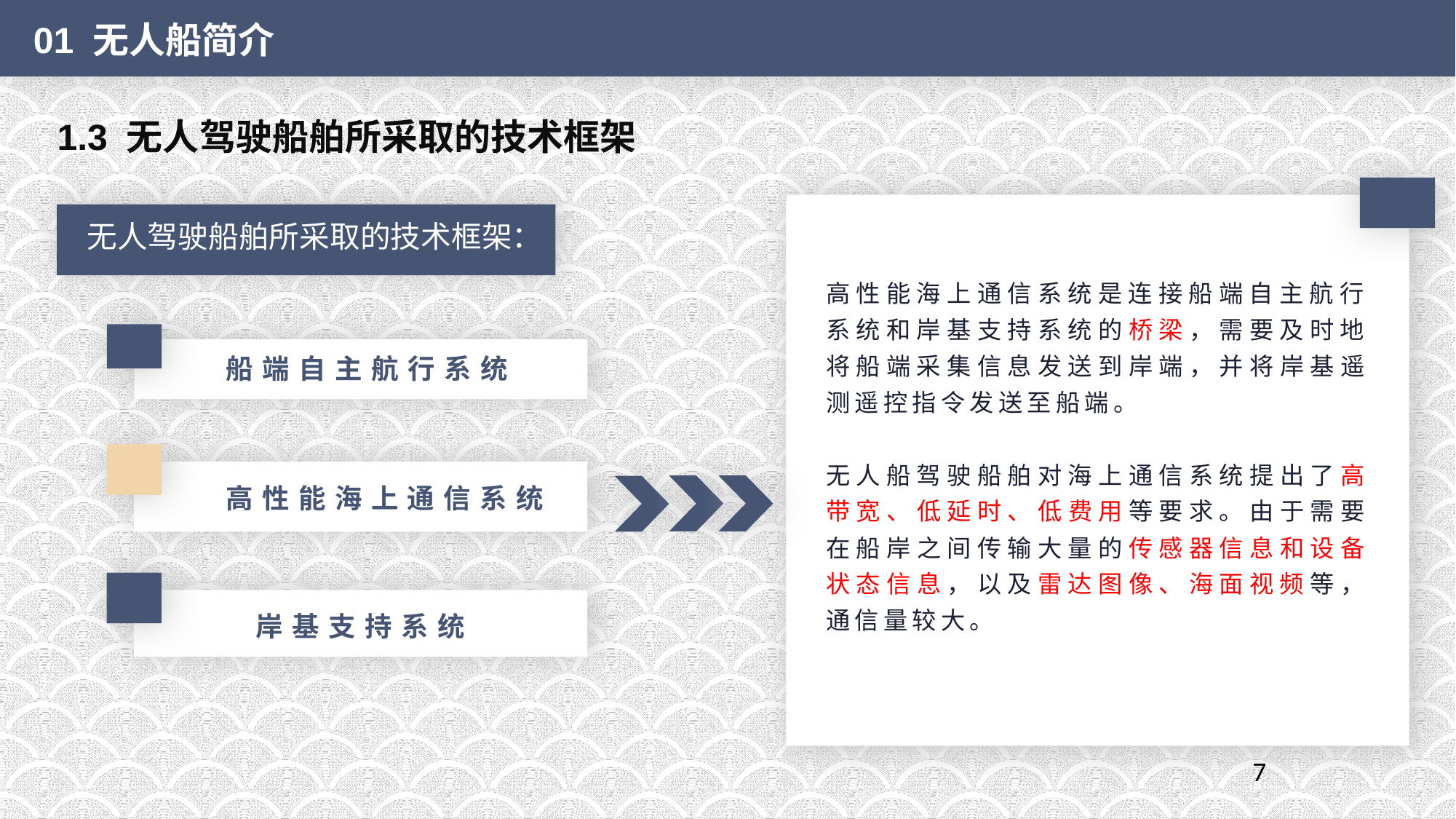

01 无人船简介
 1.3 无人驾驶船舶所采取的技术框架

高性能海上通信系统是连接船端自主航行系统和岸基支持系统的桥梁，需要及时地将船端采集信息发送到岸端，并将岸基遥测遥控指令发送至船端。

无人船驾驶船舶对海上通信系统提出了高带宽、低延时、低费用等要求。由于需要在船岸之间传输大量的传感器信息和设备状态信息，以及雷达图像、海面视频等，通信量较大。

无人驾驶船舶所采取的技术框架：

船端自主航行系统

高性能海上通信系统

岸基支持系统
7